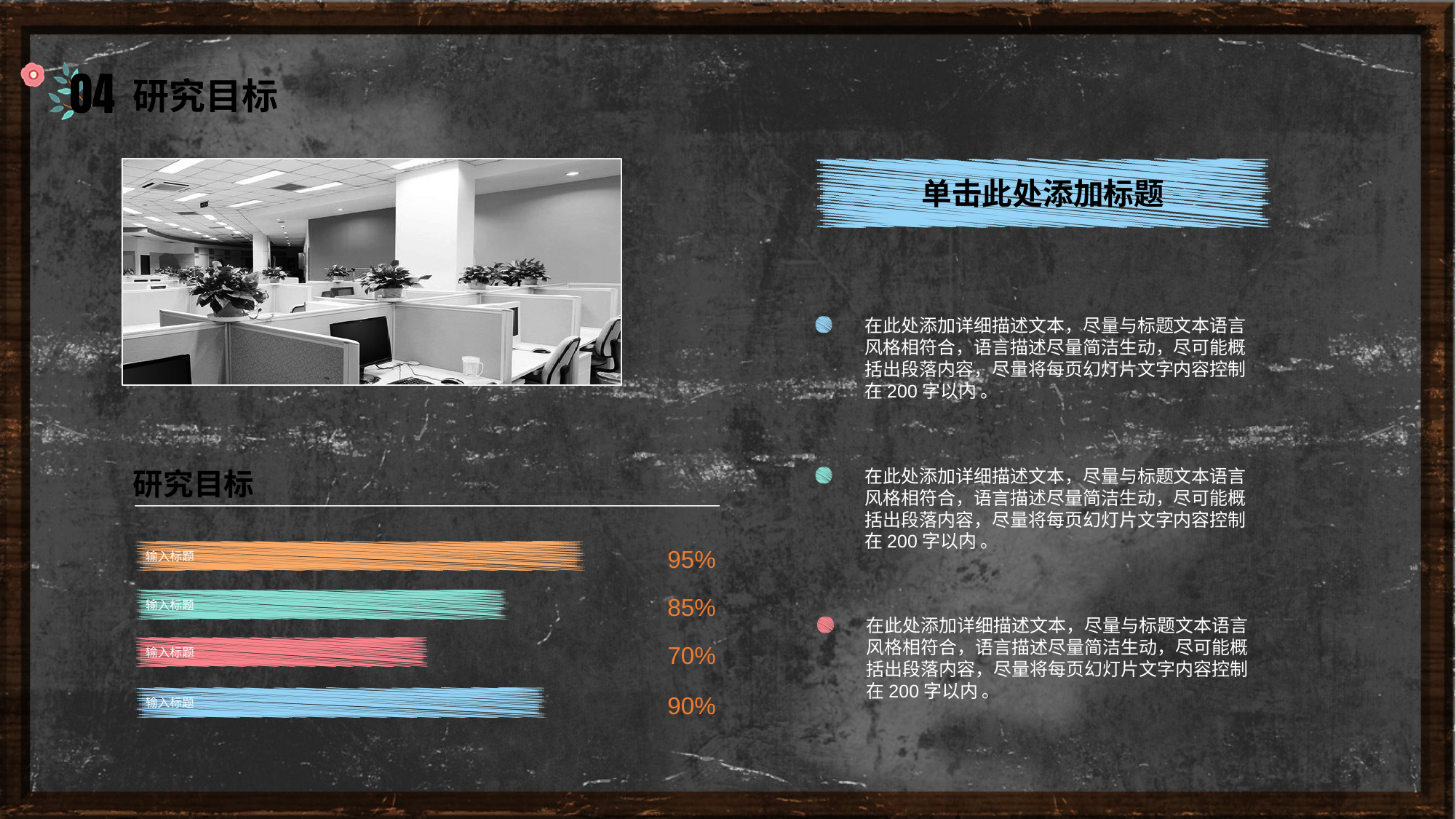

04
研究目标

单击此处添加标题
在此处添加详细描述文本，尽量与标题文本语言风格相符合，语言描述尽量简洁生动，尽可能概括出段落内容，尽量将每页幻灯片文字内容控制在200字以内 。

在此处添加详细描述文本，尽量与标题文本语言风格相符合，语言描述尽量简洁生动，尽可能概括出段落内容，尽量将每页幻灯片文字内容控制在200字以内 。

研究目标

95%
输入标题
85%
输入标题
在此处添加详细描述文本，尽量与标题文本语言风格相符合，语言描述尽量简洁生动，尽可能概括出段落内容，尽量将每页幻灯片文字内容控制在200字以内 。

70%
输入标题
90%
输入标题